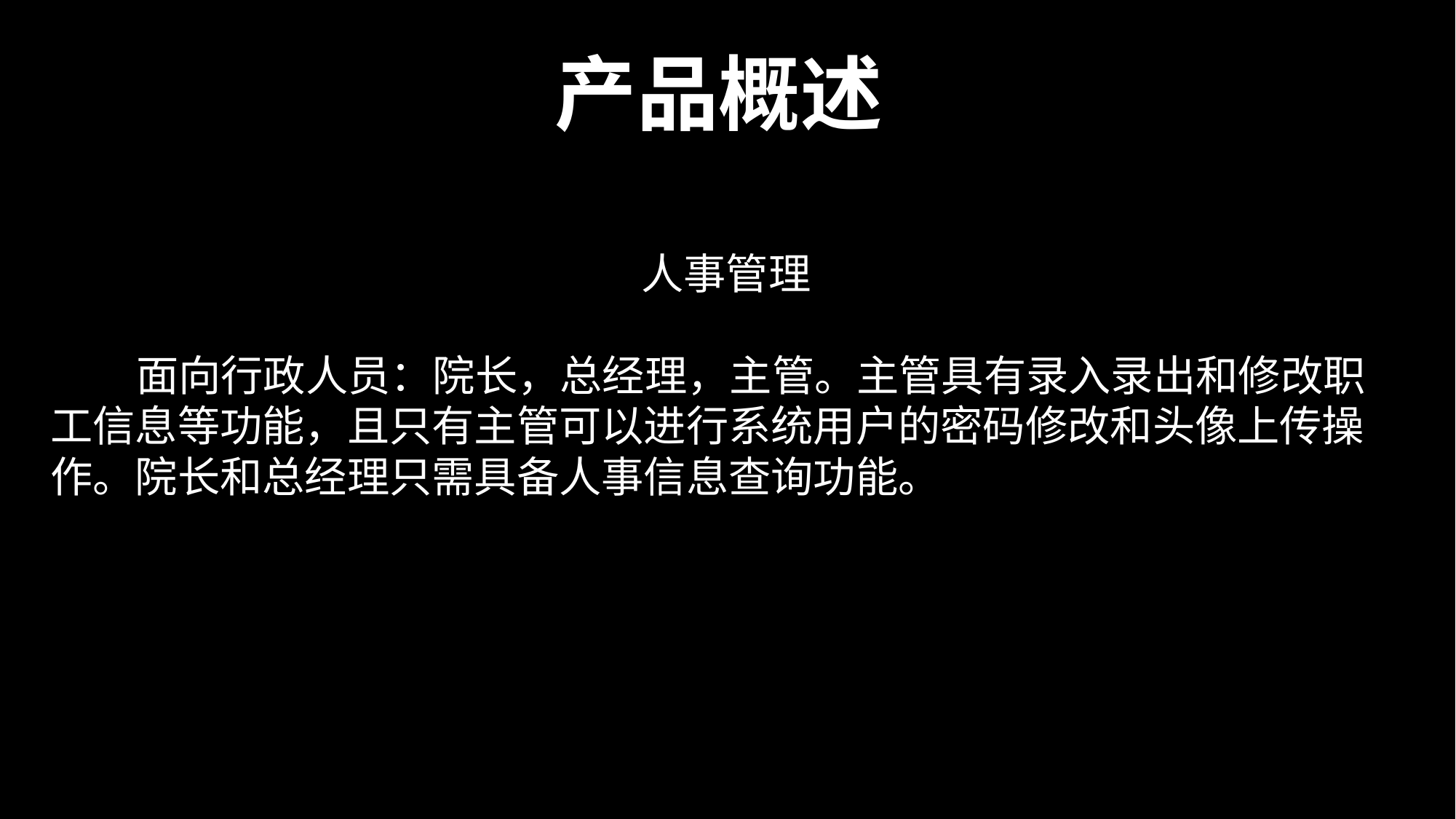

产品概述
人事管理

        面向行政人员：院长，总经理，主管。主管具有录入录出和修改职工信息等功能，且只有主管可以进行系统用户的密码修改和头像上传操作。院长和总经理只需具备人事信息查询功能。